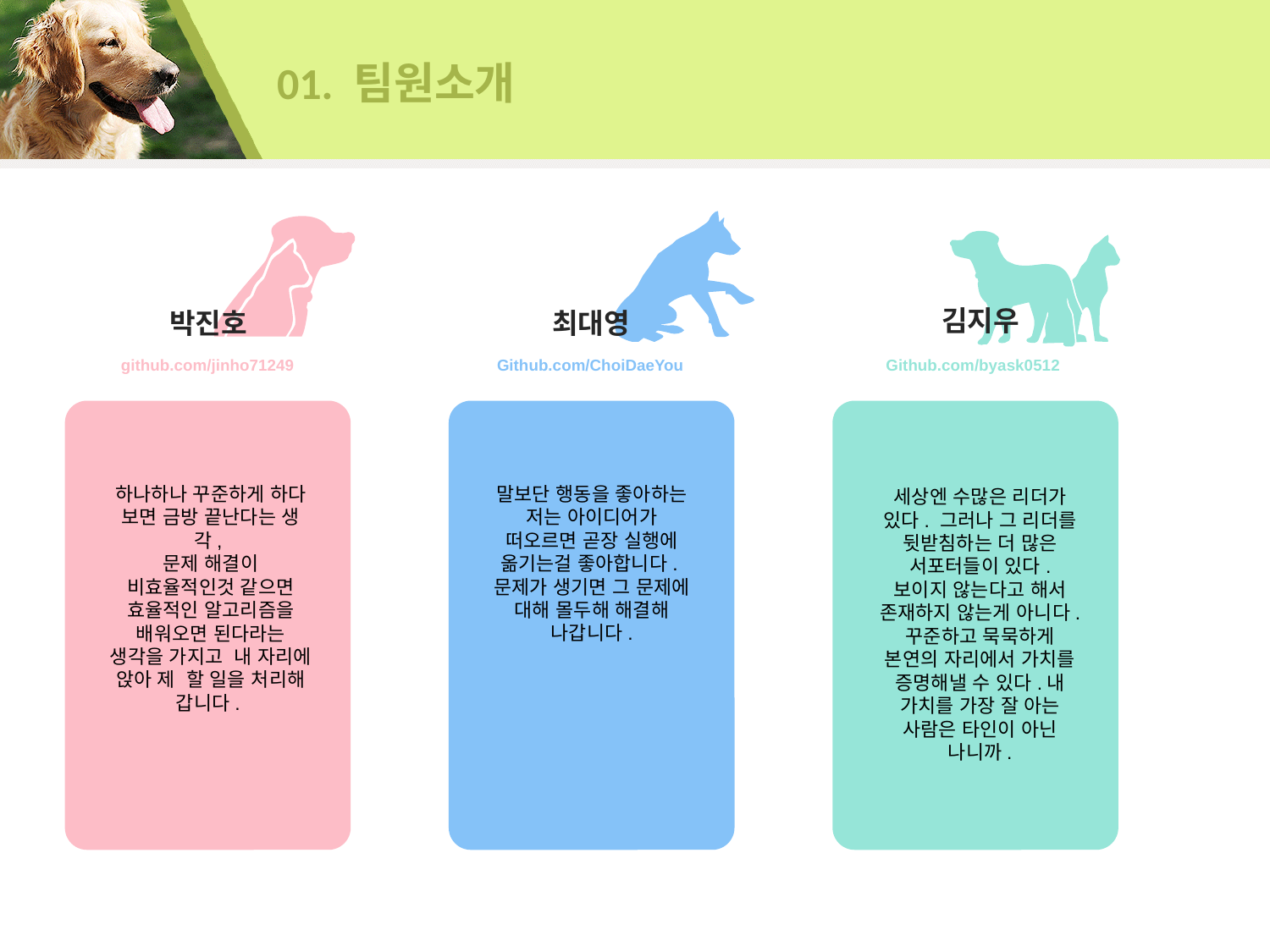

# 01. 팀원소개

김지우
박진호
github.com/jinho71249
최대영
Github.com/ChoiDaeYou
Github.com/byask0512

말보단 행동을 좋아하는 저는 아이디어가 떠오르면 곧장 실행에 옮기는걸 좋아합니다.
문제가 생기면 그 문제에 대해 몰두해 해결해 나갑니다.

하나하나 꾸준하게 하다 보면 금방 끝난다는 생각,
문제 해결이 비효율적인것 같으면 효율적인 알고리즘을 배워오면 된다라는 생각을 가지고  내 자리에 앉아 제  할 일을 처리해 갑니다.

세상엔 수많은 리더가 있다. 그러나 그 리더를 뒷받침하는 더 많은 서포터들이 있다. 보이지 않는다고 해서 존재하지 않는게 아니다. 꾸준하고 묵묵하게 본연의 자리에서 가치를 증명해낼 수 있다.내 가치를 가장 잘 아는 사람은 타인이 아닌 나니까.